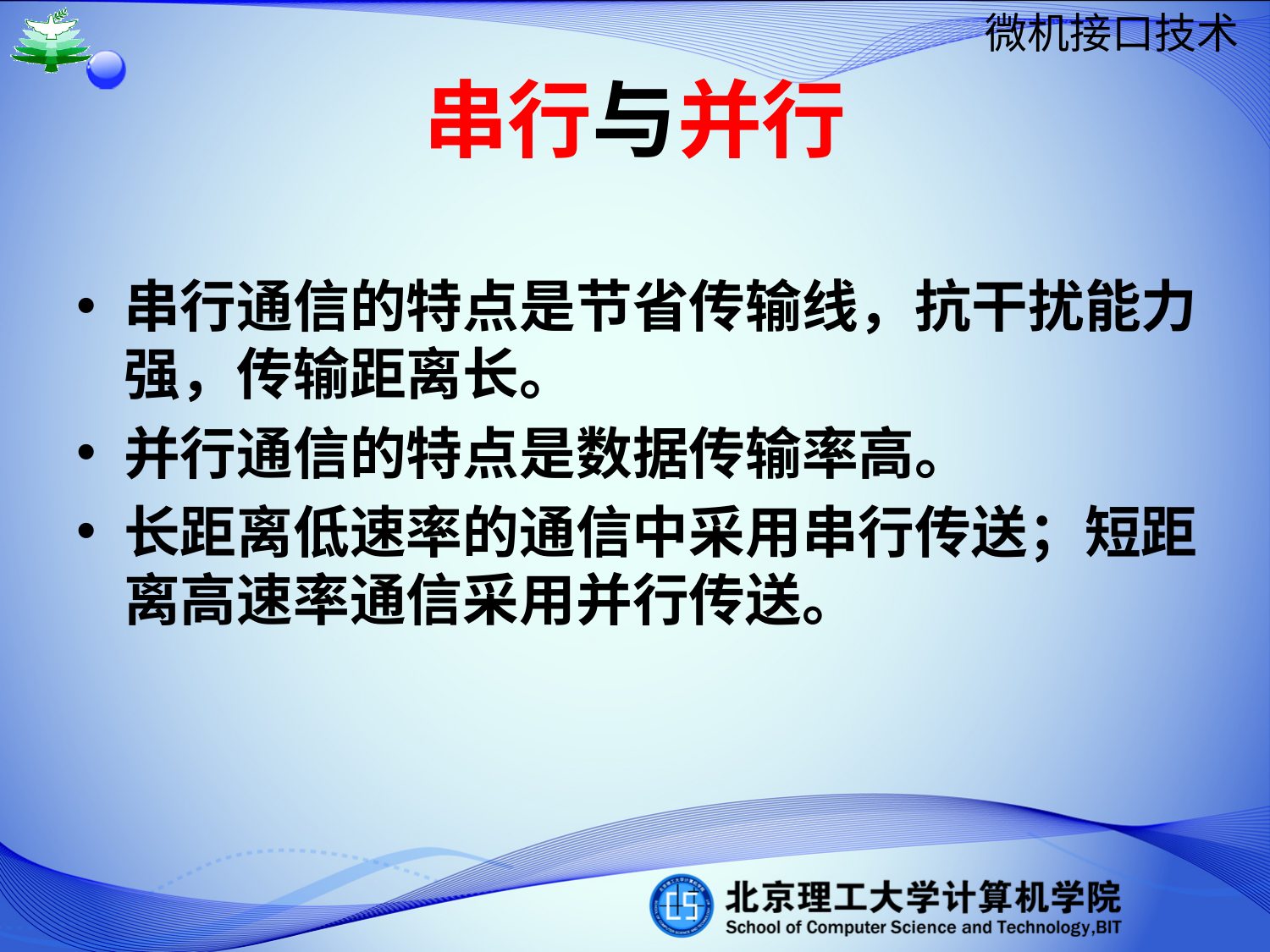

串行与并行
串行通信的特点是节省传输线，抗干扰能力强，传输距离长。
并行通信的特点是数据传输率高。
长距离低速率的通信中采用串行传送；短距离高速率通信采用并行传送。